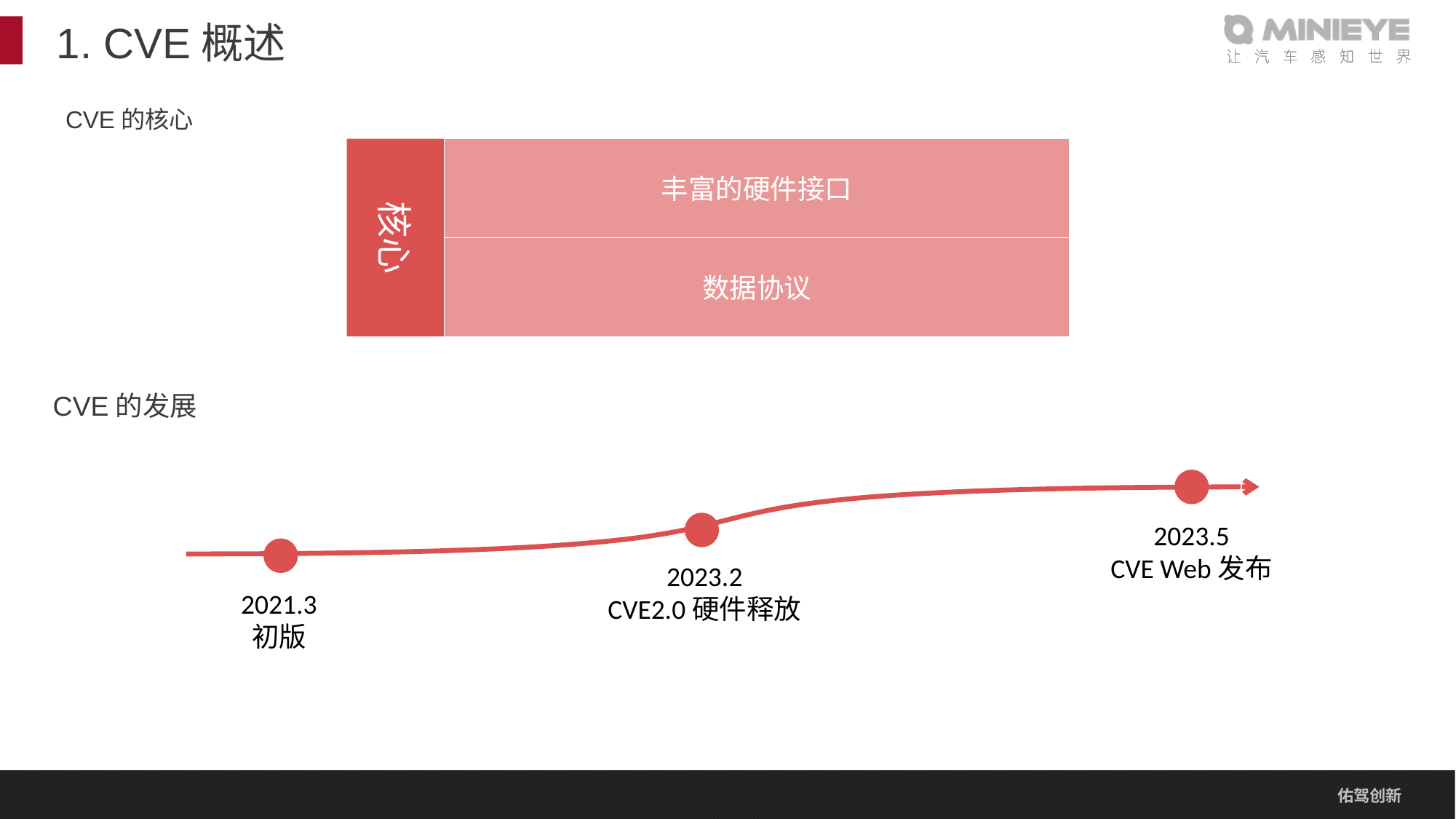

# 1. CVE概述
CVE的核心
核心
丰富的硬件接口
数据协议
CVE的发展

2023.5
CVE Web发布

2023.2
CVE2.0硬件释放
2021.3
初版